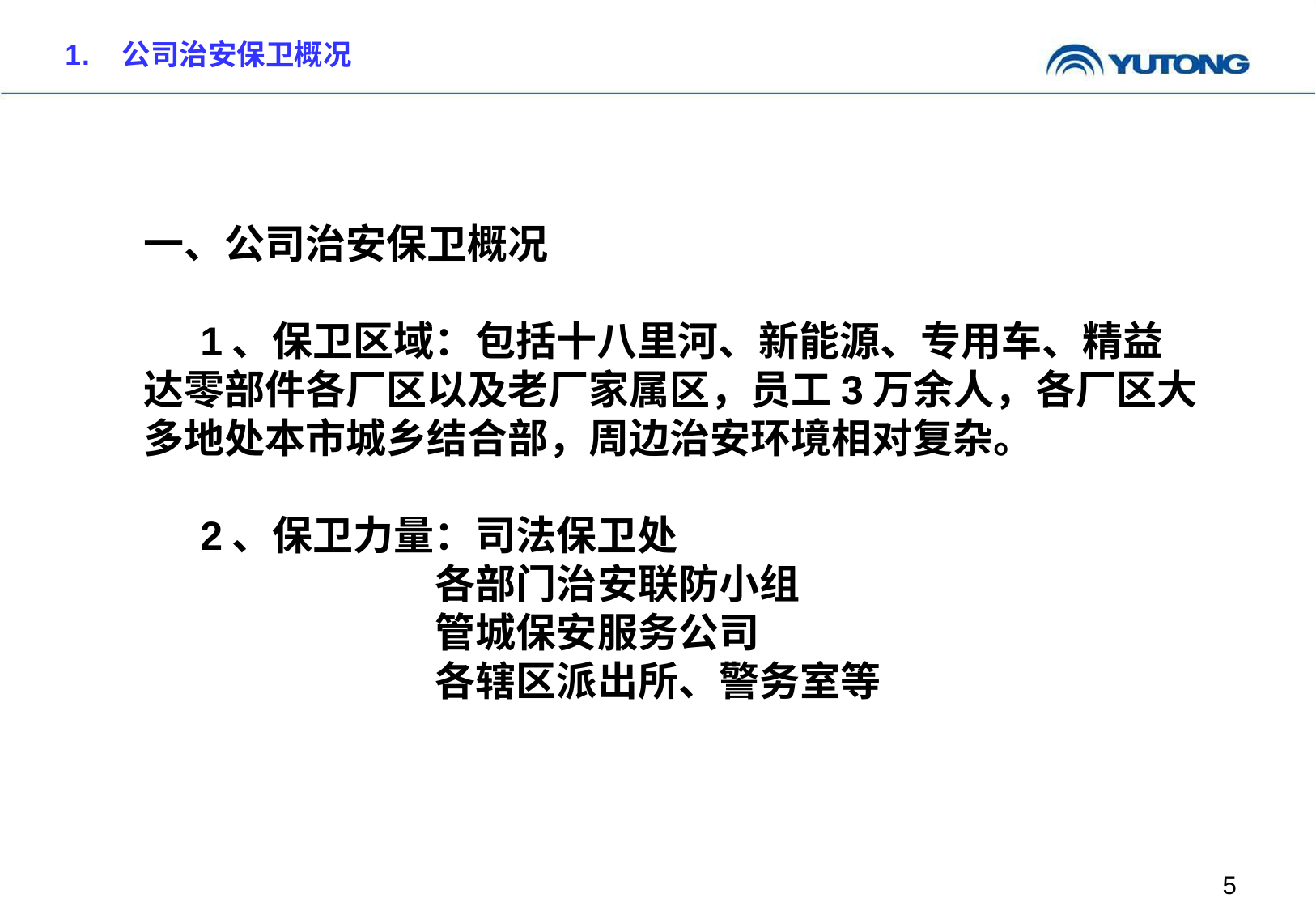

公司治安保卫概况
一、公司治安保卫概况

     1、保卫区域：包括十八里河、新能源、专用车、精益达零部件各厂区以及老厂家属区，员工3万余人，各厂区大多地处本市城乡结合部，周边治安环境相对复杂。

     2、保卫力量：司法保卫处
                               各部门治安联防小组
                               管城保安服务公司
                               各辖区派出所、警务室等

5